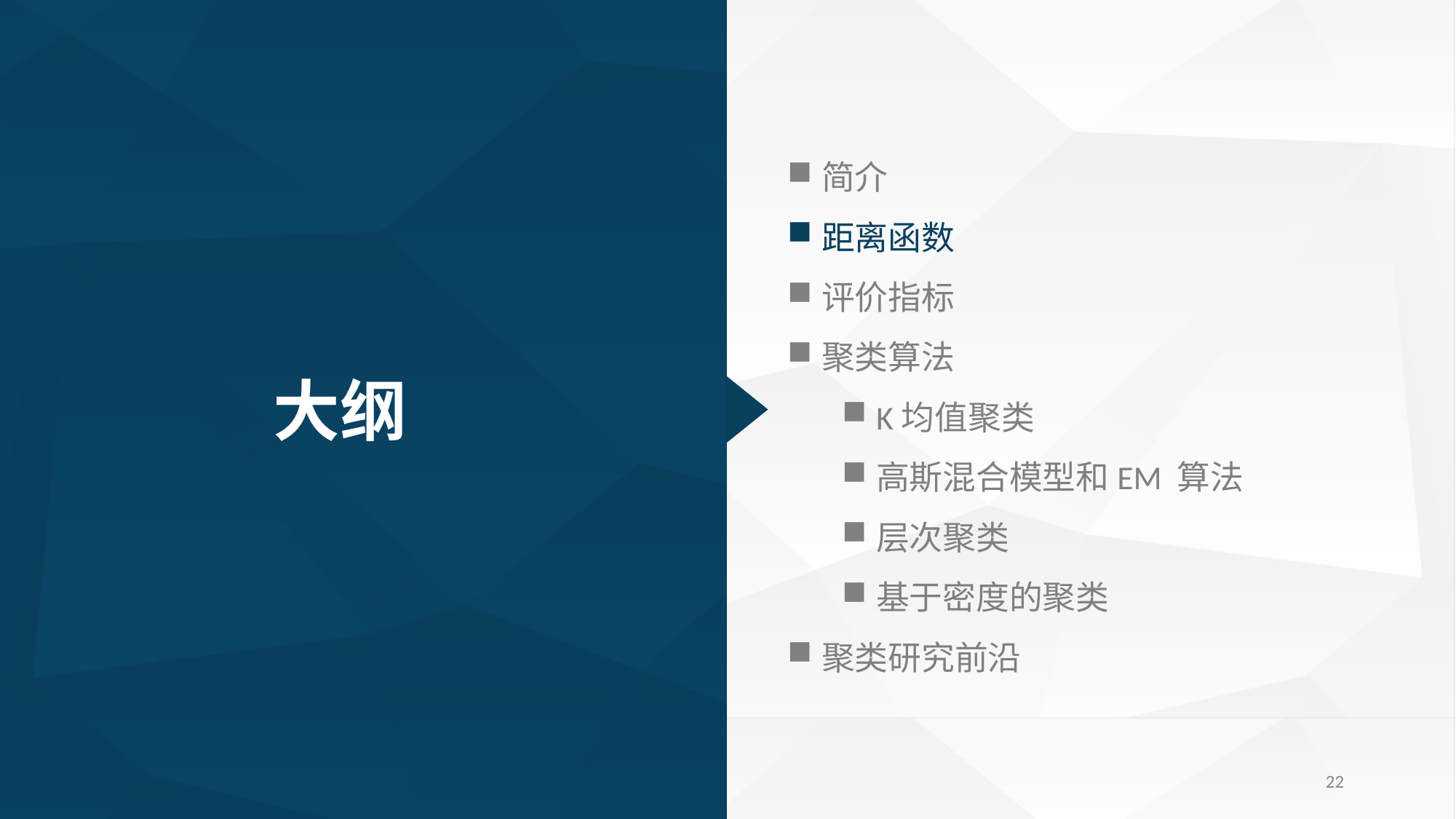

简介
距离函数
评价指标
聚类算法
K均值聚类
高斯混合模型和EM 算法
层次聚类
基于密度的聚类
聚类研究前沿
大纲

22